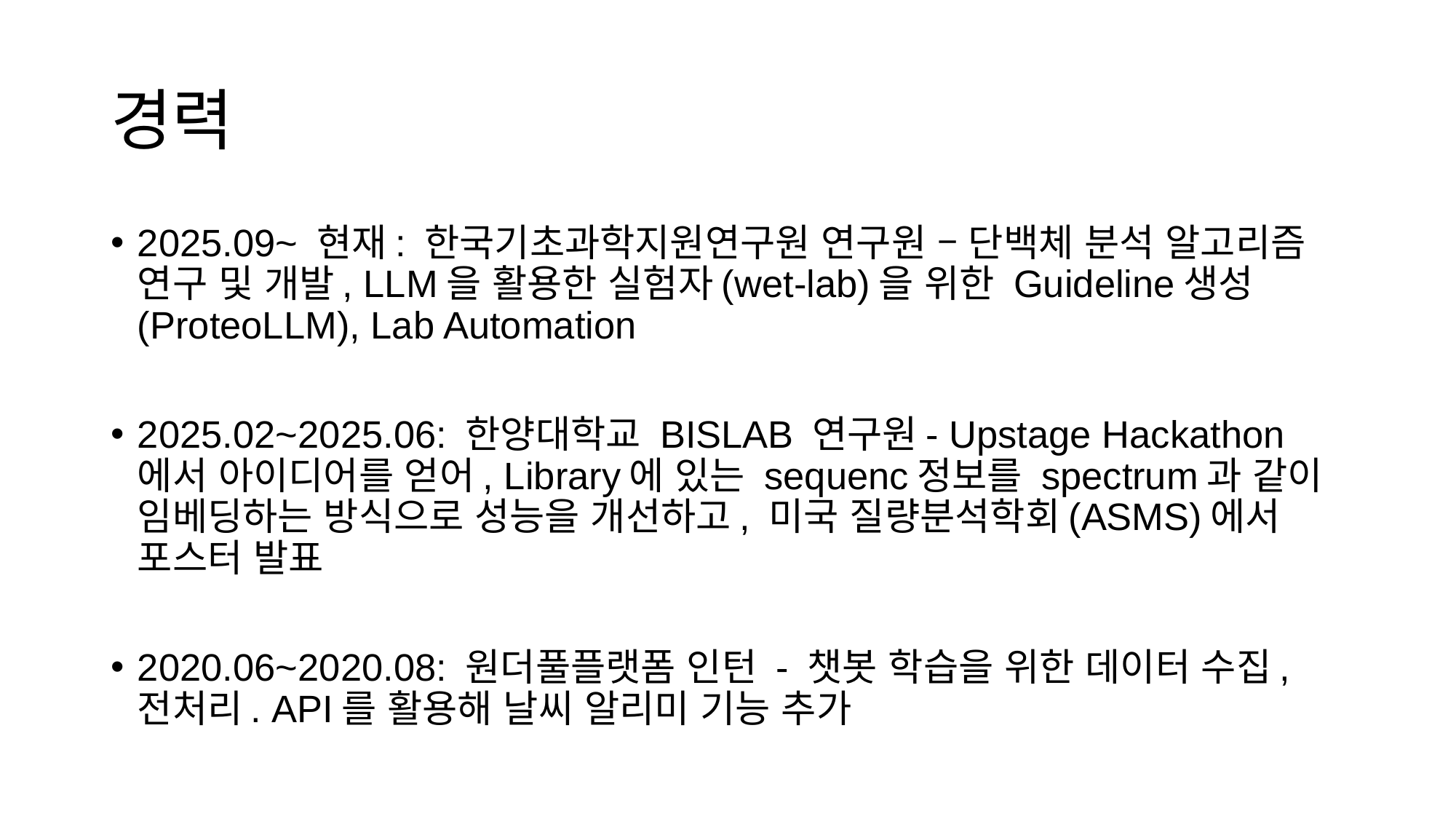

# 경력
2025.09~ 현재: 한국기초과학지원연구원 연구원 – 단백체 분석 알고리즘 연구 및 개발, LLM을 활용한 실험자(wet-lab)을 위한 Guideline생성(ProteoLLM), Lab Automation

2025.02~2025.06: 한양대학교 BISLAB 연구원- Upstage Hackathon에서 아이디어를 얻어, Library에 있는 sequenc정보를 spectrum과 같이 임베딩하는 방식으로 성능을 개선하고, 미국 질량분석학회(ASMS)에서 포스터 발표

2020.06~2020.08: 원더풀플랫폼 인턴 - 챗봇 학습을 위한 데이터 수집, 전처리. API를 활용해 날씨 알리미 기능 추가